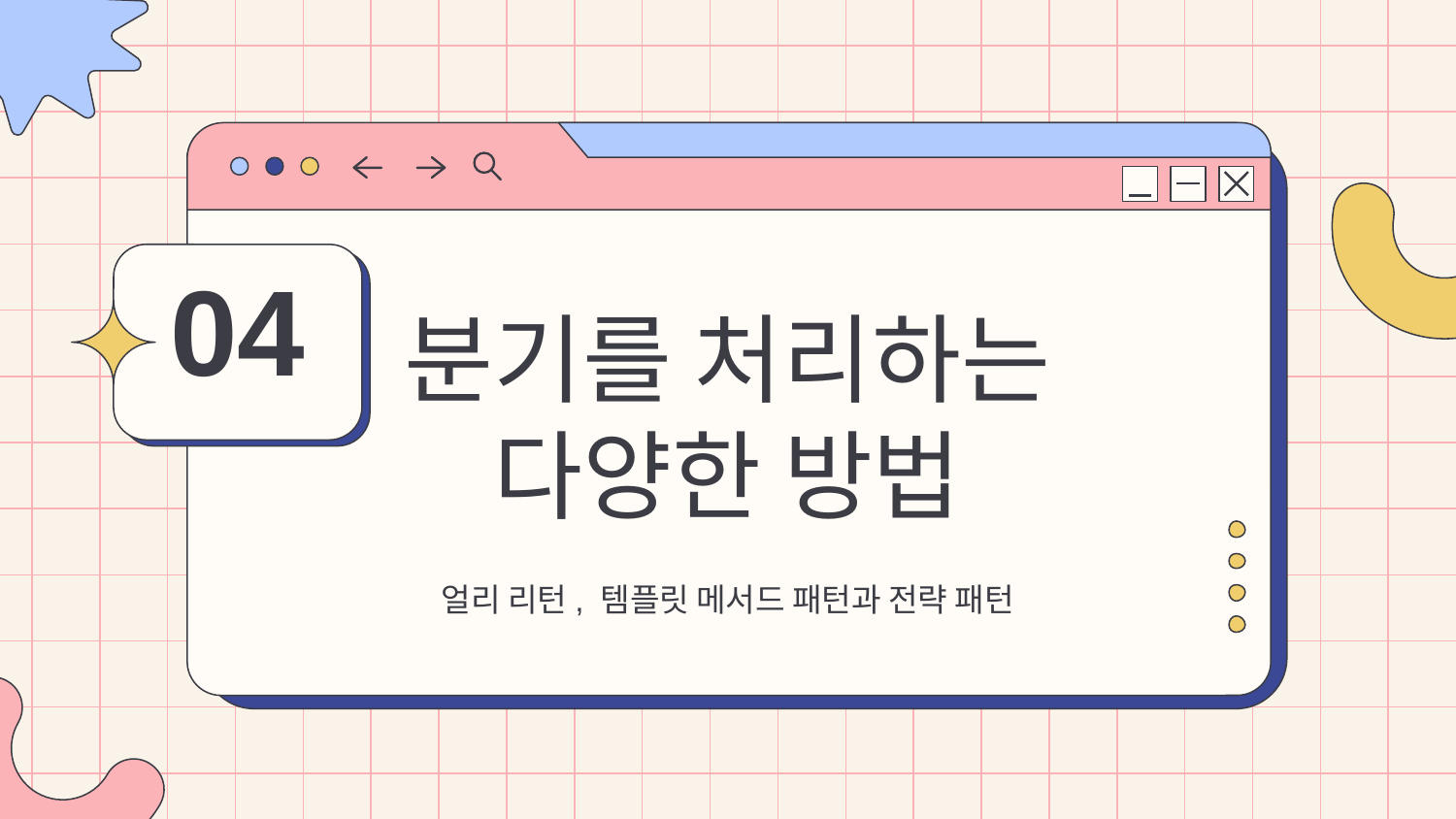

04
# 분기를 처리하는
다양한 방법

얼리 리턴, 템플릿 메서드 패턴과 전략 패턴